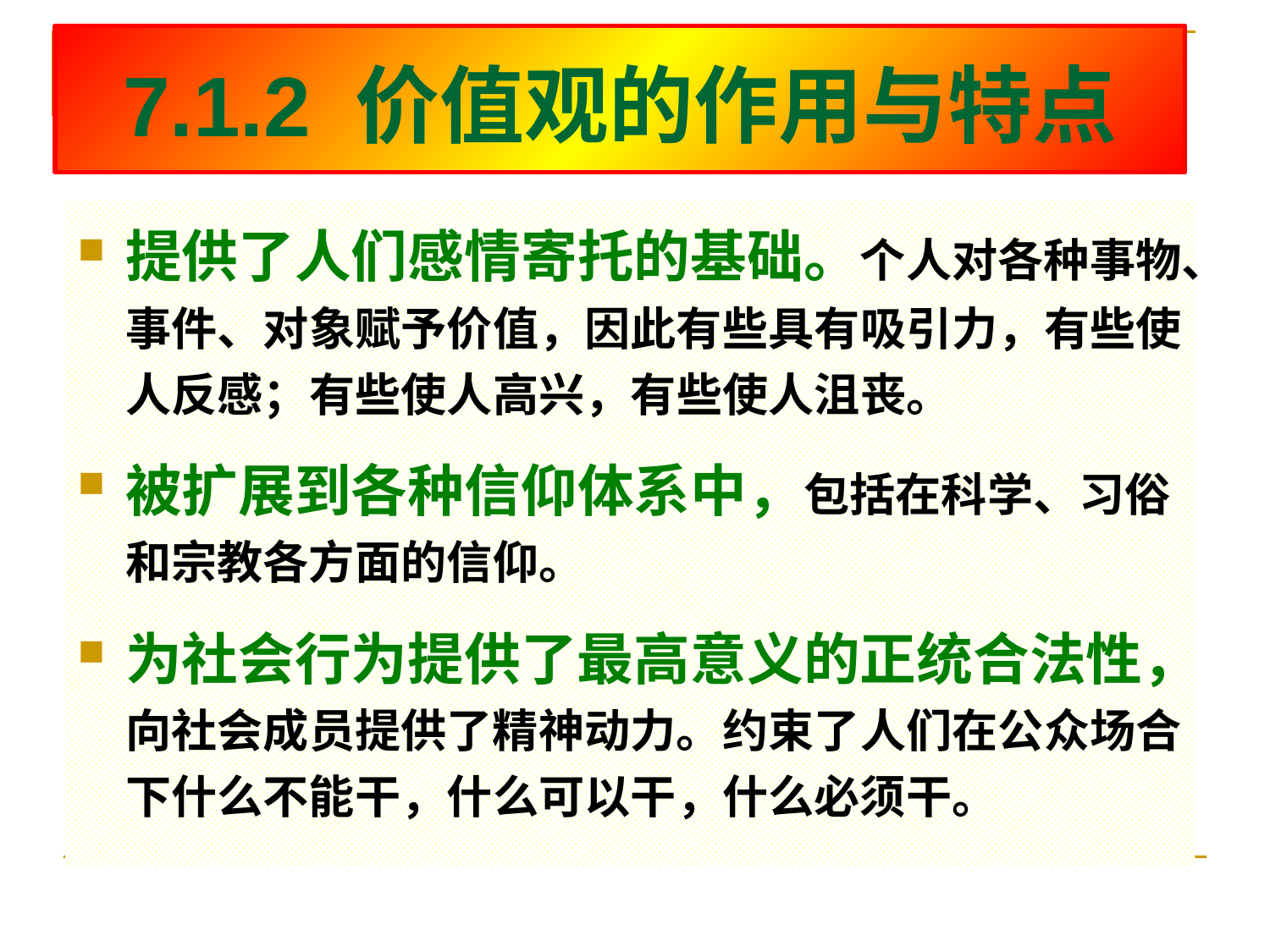

# 7.1.2 价值观的作用与特点
提供了人们感情寄托的基础。个人对各种事物、事件、对象赋予价值，因此有些具有吸引力，有些使人反感；有些使人高兴，有些使人沮丧。
被扩展到各种信仰体系中，包括在科学、习俗和宗教各方面的信仰。
为社会行为提供了最高意义的正统合法性，向社会成员提供了精神动力。约束了人们在公众场合下什么不能干，什么可以干，什么必须干。
7